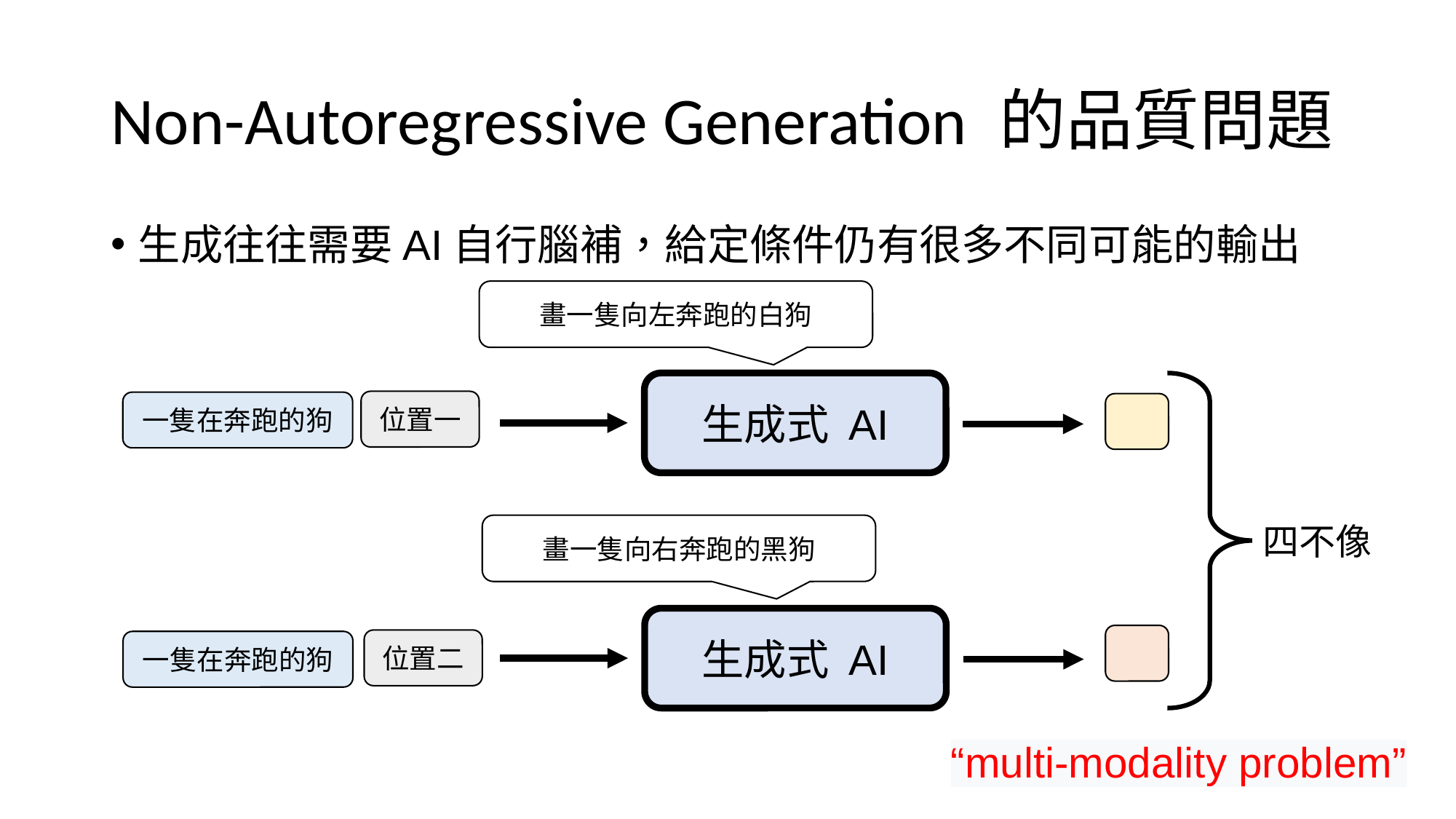

# Non-Autoregressive Generation 的品質問題
生成往往需要AI自行腦補，給定條件仍有很多不同可能的輸出
畫一隻向左奔跑的白狗
生成式 AI

位置一
一隻在奔跑的狗

四不像
畫一隻向右奔跑的黑狗
生成式 AI

位置二
一隻在奔跑的狗
“multi-modality problem”